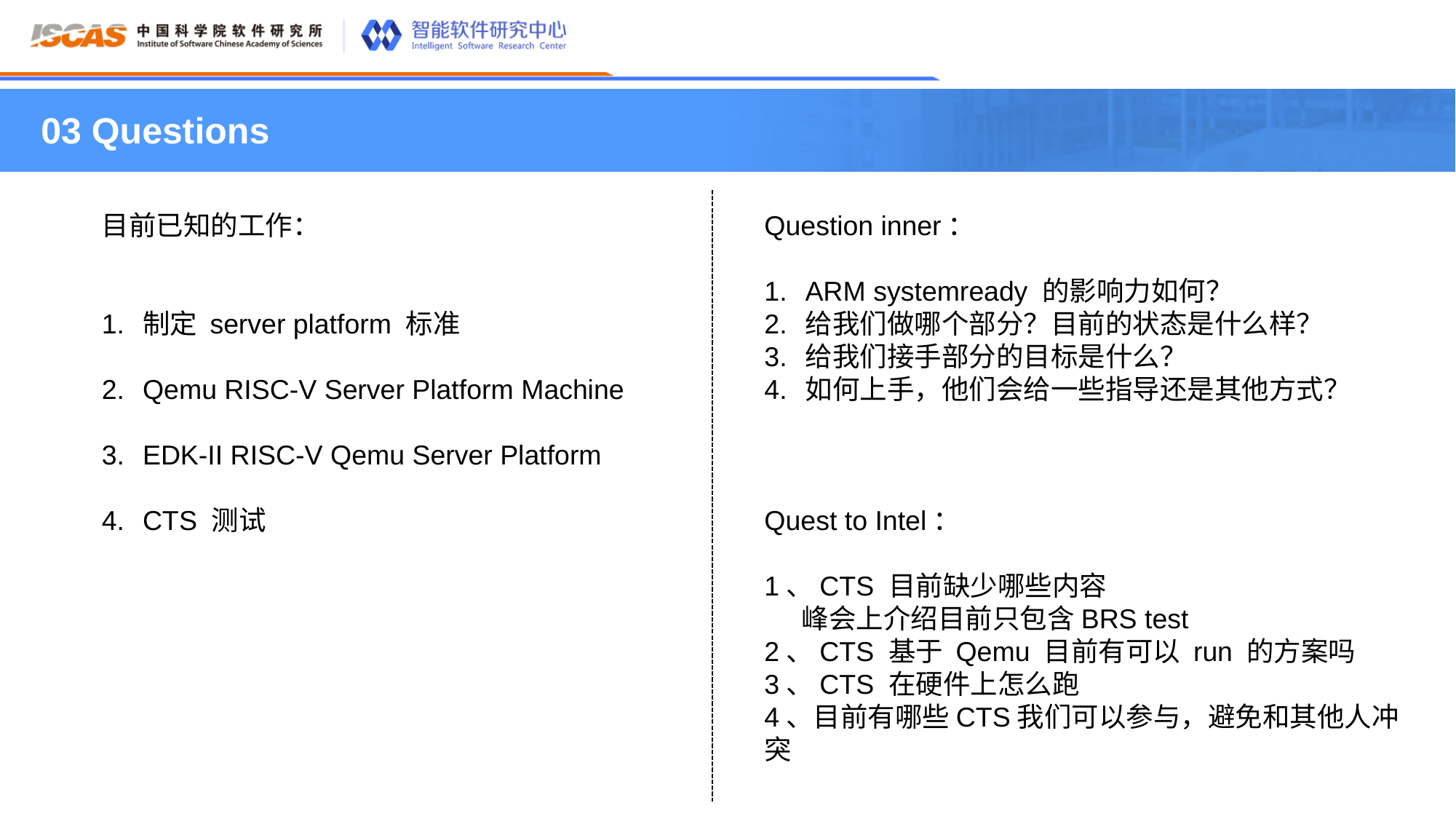

03 Questions
目前已知的工作：

制定 server platform 标准

Qemu RISC-V Server Platform Machine

EDK-II RISC-V Qemu Server Platform

CTS 测试
Question inner：

ARM systemready 的影响力如何？
给我们做哪个部分？目前的状态是什么样？
给我们接手部分的目标是什么？
如何上手，他们会给一些指导还是其他方式？

Quest to Intel：

1、CTS 目前缺少哪些内容
     峰会上介绍目前只包含BRS test
2、CTS 基于 Qemu 目前有可以 run 的方案吗
3、CTS 在硬件上怎么跑
4、目前有哪些CTS我们可以参与，避免和其他人冲突